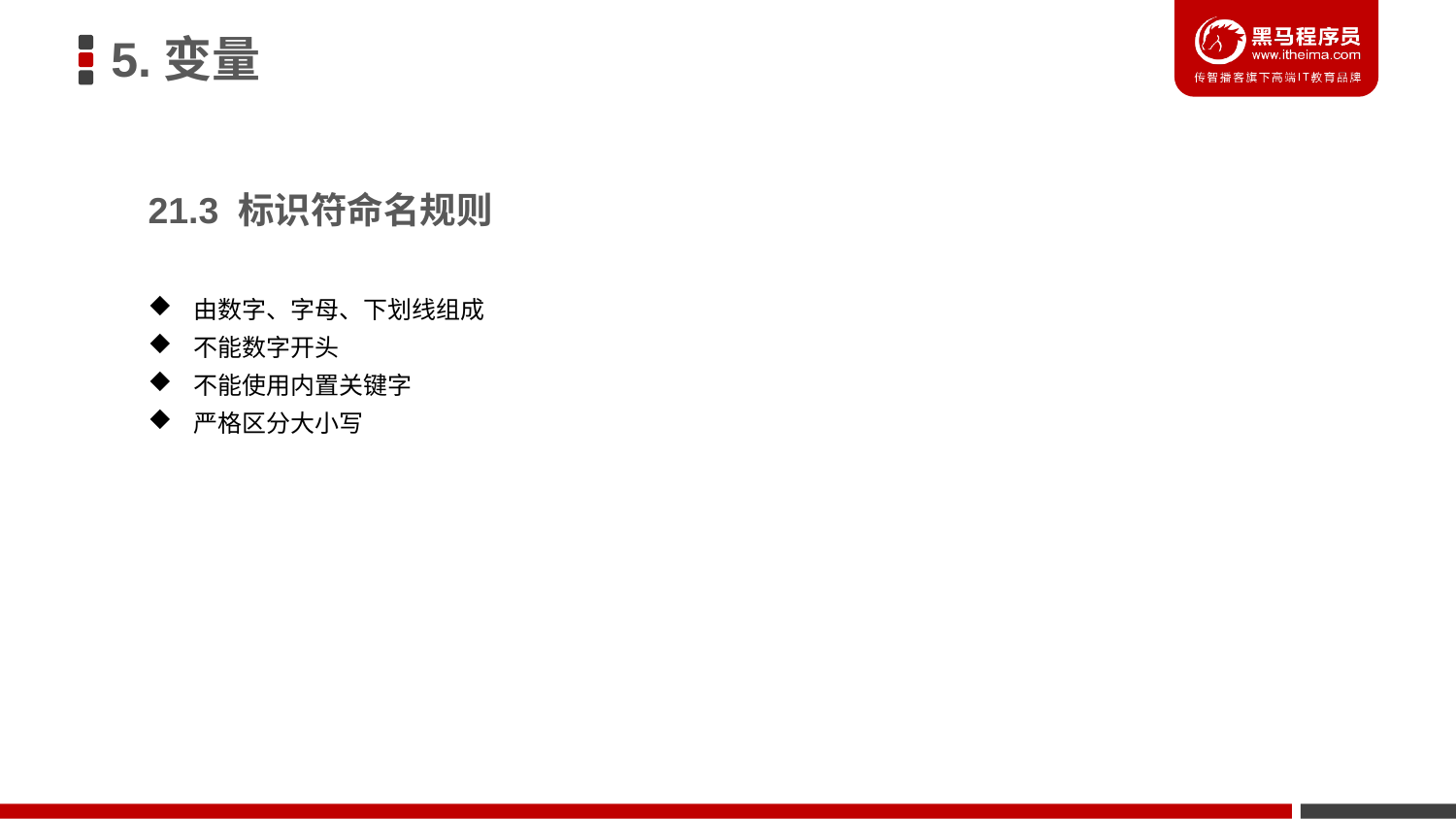

5.变量
21.3 标识符命名规则
由数字、字母、下划线组成
不能数字开头
不能使用内置关键字
严格区分大小写